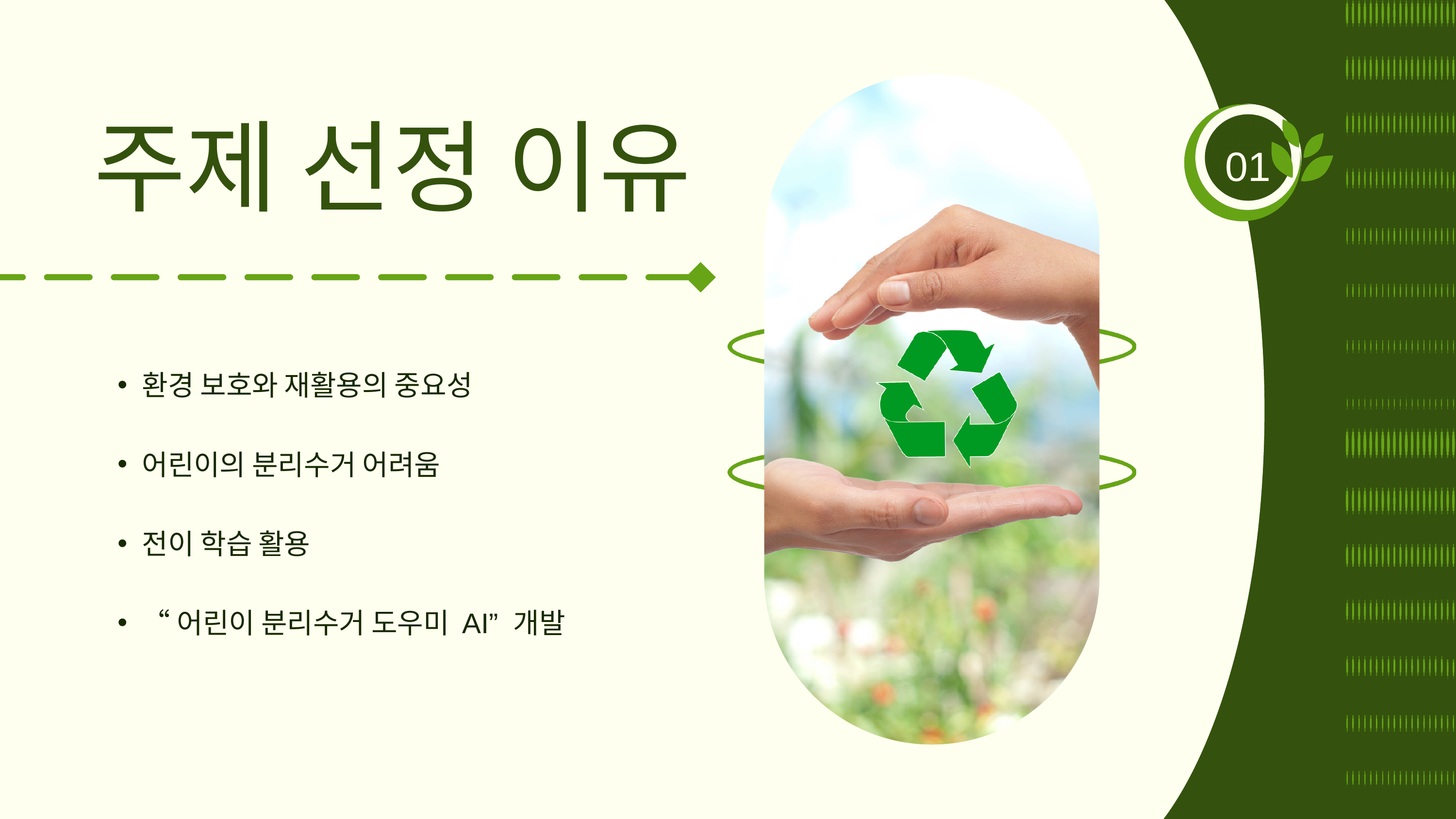

주제 선정 이유

01

환경 보호와 재활용의 중요성

어린이의 분리수거 어려움

전이 학습 활용

“어린이 분리수거 도우미 AI” 개발